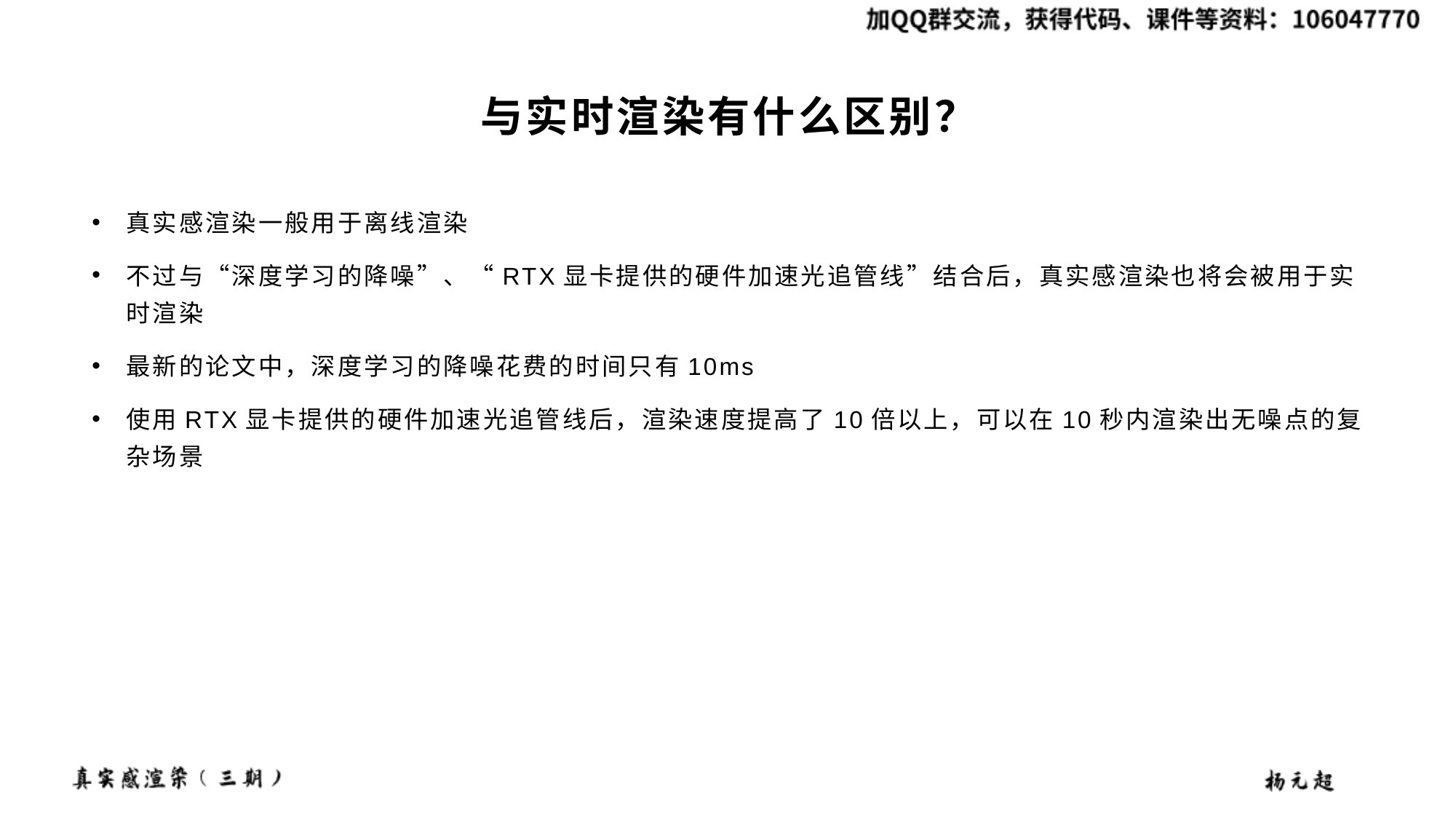

# 与实时渲染有什么区别？
真实感渲染一般用于离线渲染
不过与“深度学习的降噪”、“RTX显卡提供的硬件加速光追管线”结合后，真实感渲染也将会被用于实时渲染
最新的论文中，深度学习的降噪花费的时间只有10ms
使用RTX显卡提供的硬件加速光追管线后，渲染速度提高了10倍以上，可以在10秒内渲染出无噪点的复杂场景